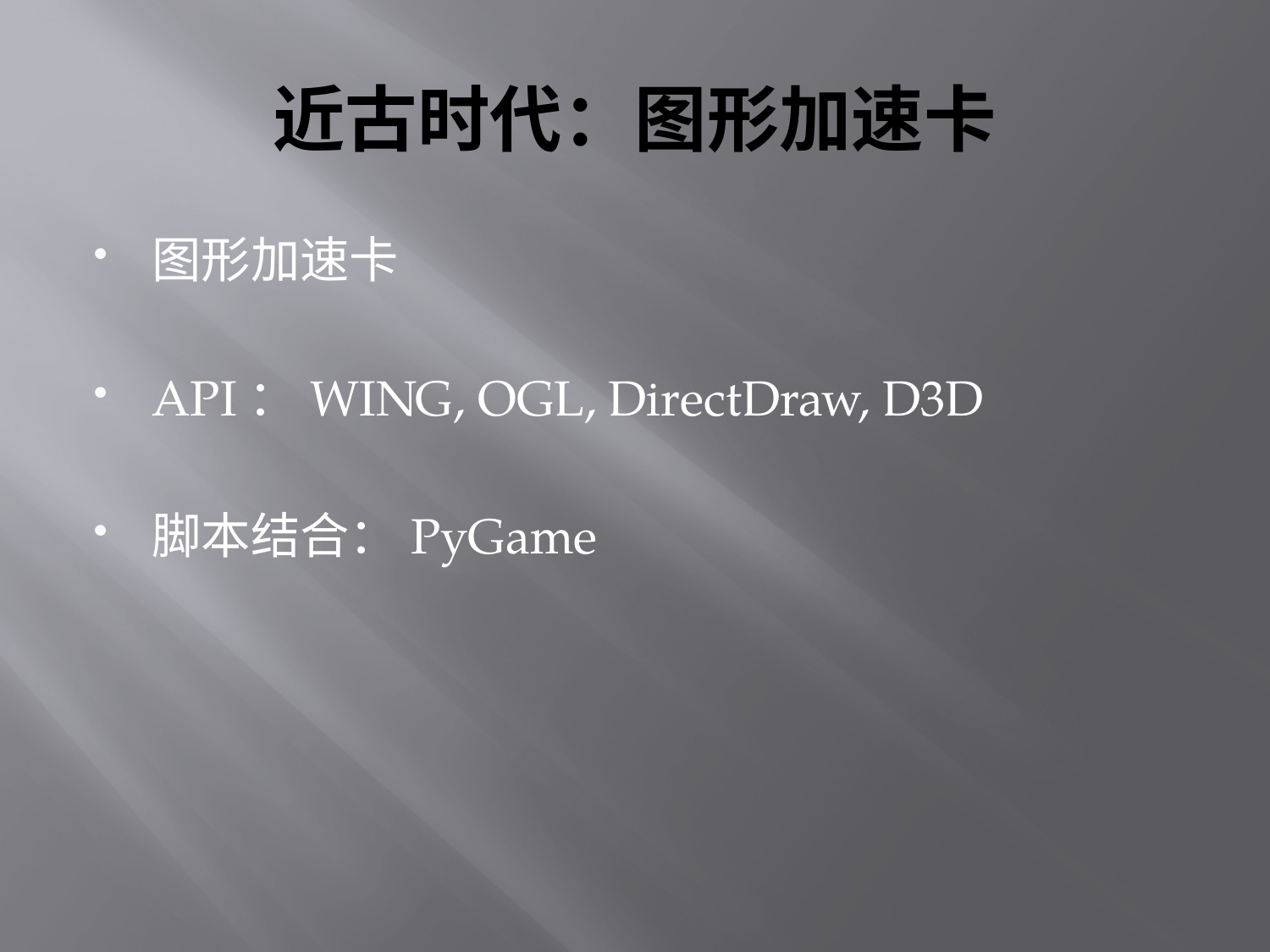

# 近古时代：图形加速卡
图形加速卡

API：WING, OGL, DirectDraw, D3D

脚本结合：PyGame